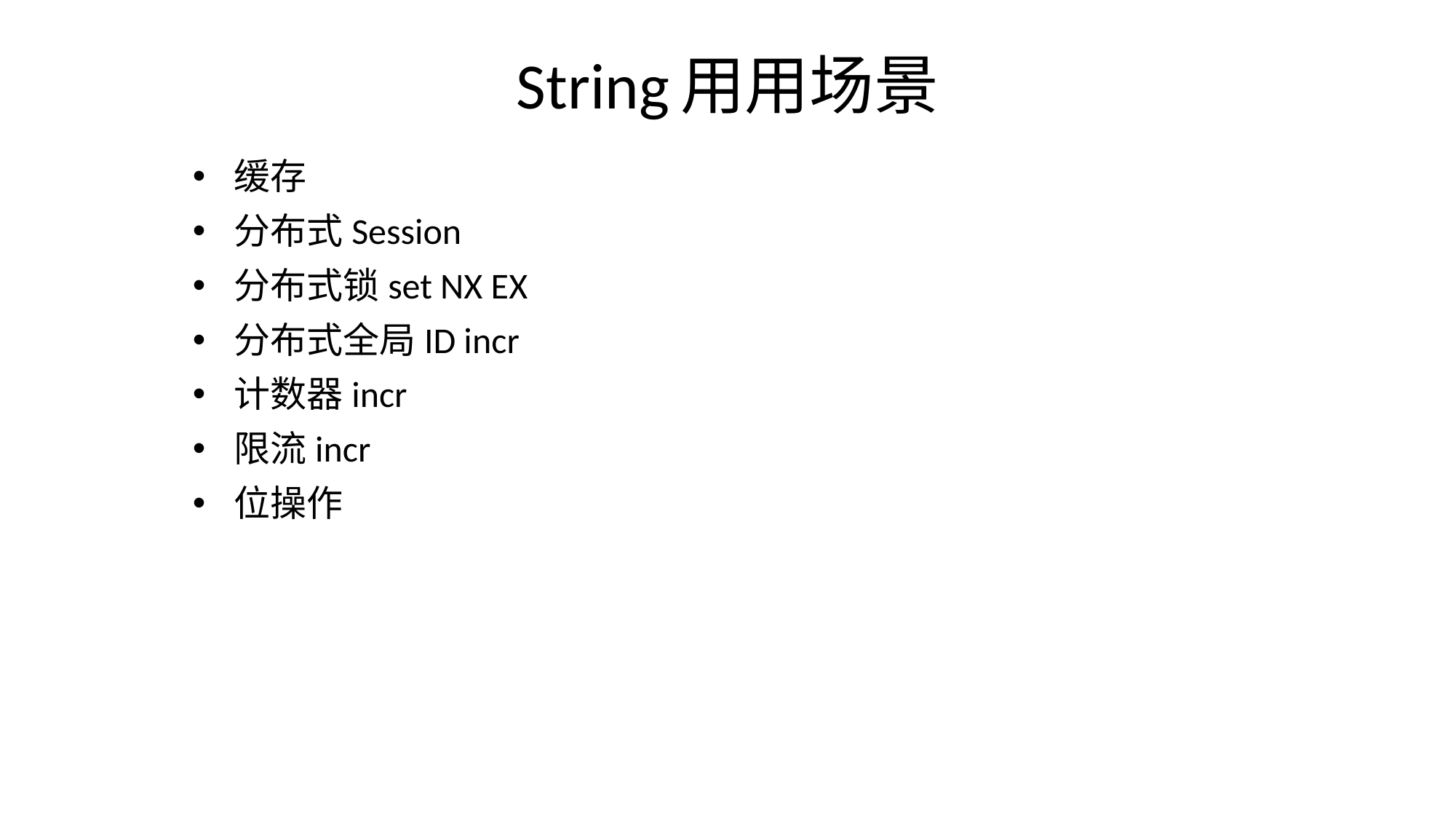

# String用用场景
缓存
分布式Session
分布式锁set NX EX
分布式全局ID incr
计数器incr
限流incr
位操作